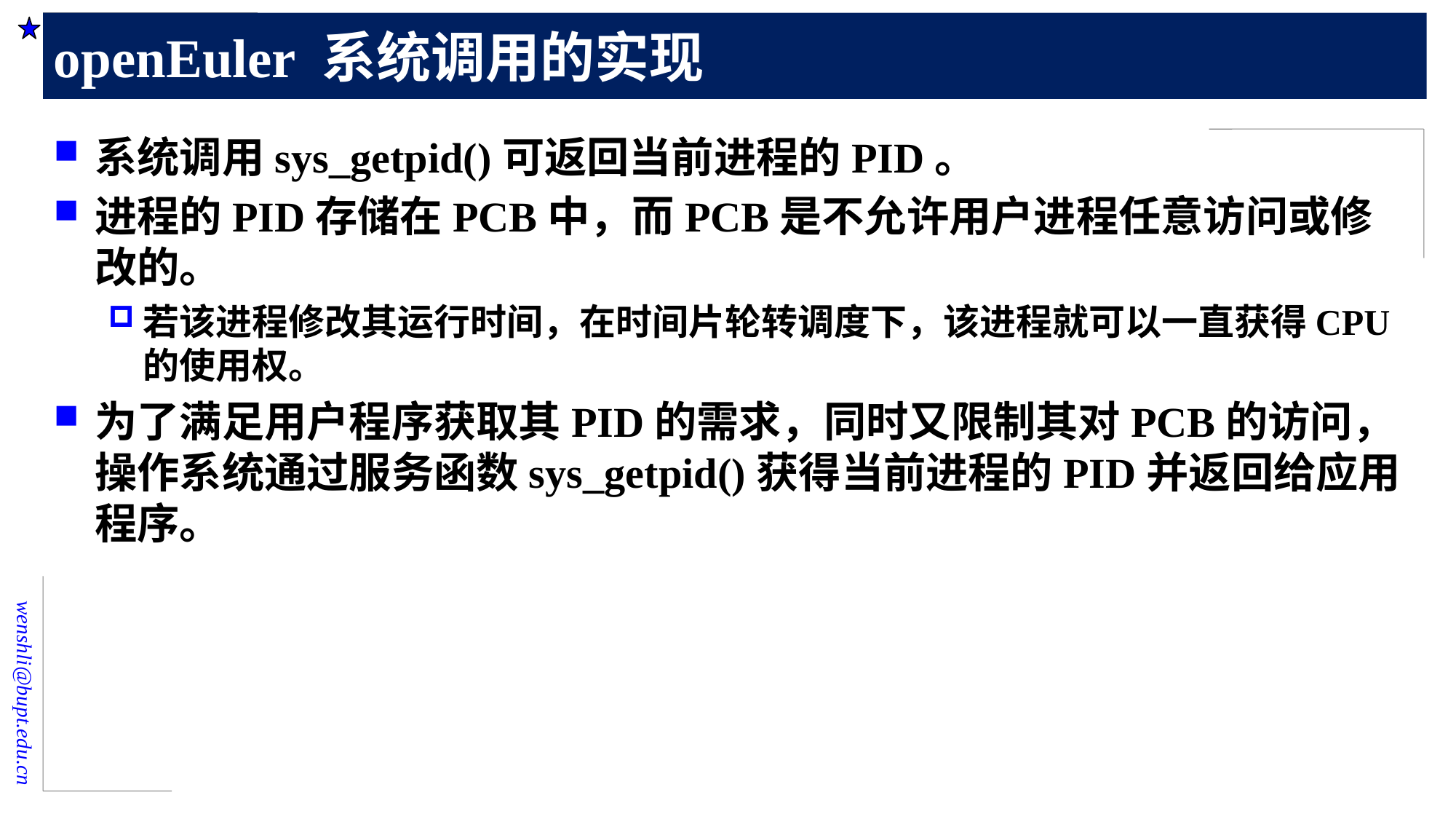

# openEuler 系统调用的实现
系统调用sys_getpid()可返回当前进程的PID。
进程的PID存储在PCB中，而PCB是不允许用户进程任意访问或修改的。
若该进程修改其运行时间，在时间片轮转调度下，该进程就可以一直获得CPU的使用权。
为了满足用户程序获取其PID的需求，同时又限制其对PCB的访问，操作系统通过服务函数sys_getpid()获得当前进程的PID并返回给应用程序。

92